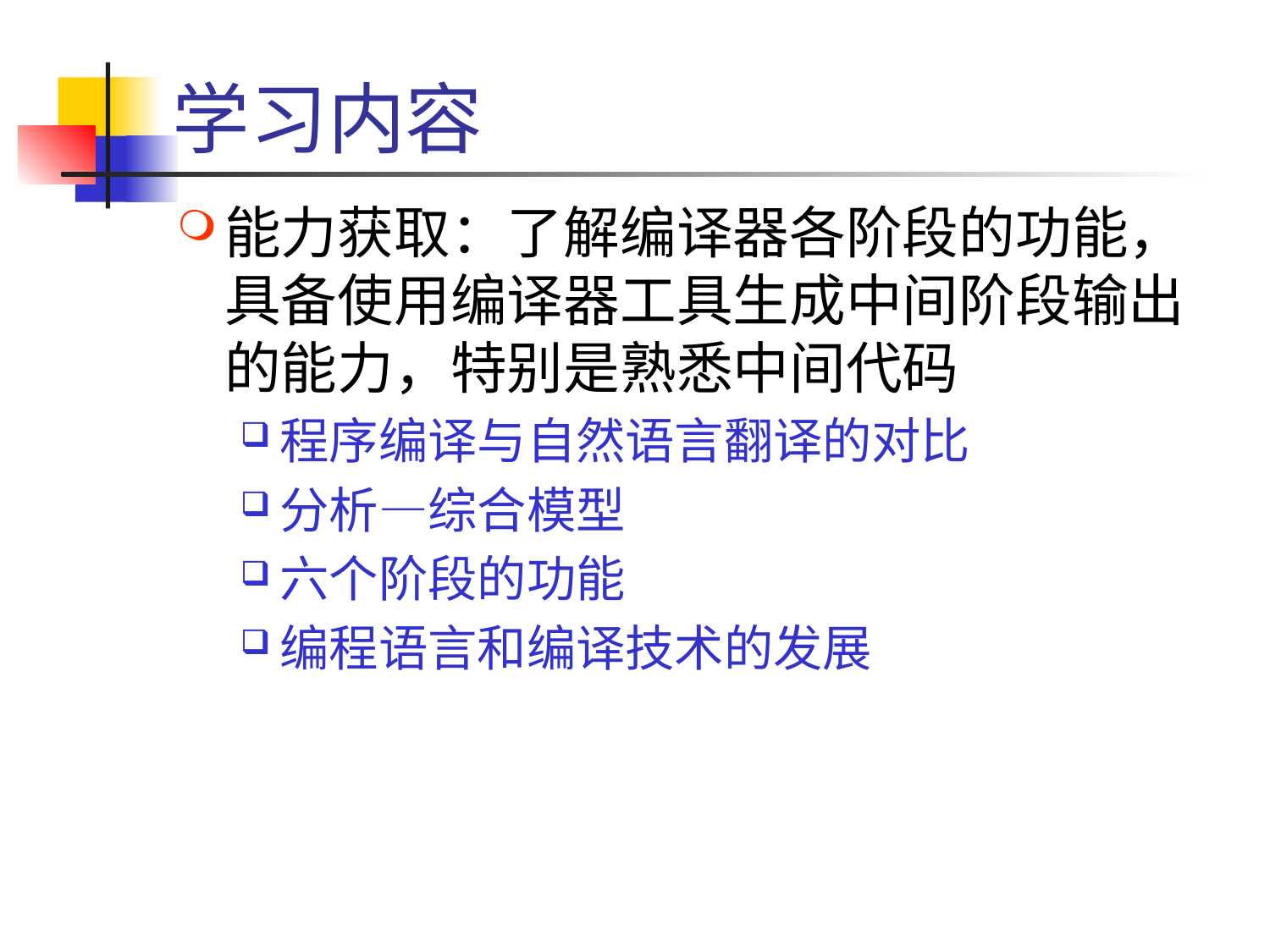

# 学习内容
能力获取：了解编译器各阶段的功能，具备使用编译器工具生成中间阶段输出的能力，特别是熟悉中间代码
程序编译与自然语言翻译的对比
分析—综合模型
六个阶段的功能
编程语言和编译技术的发展